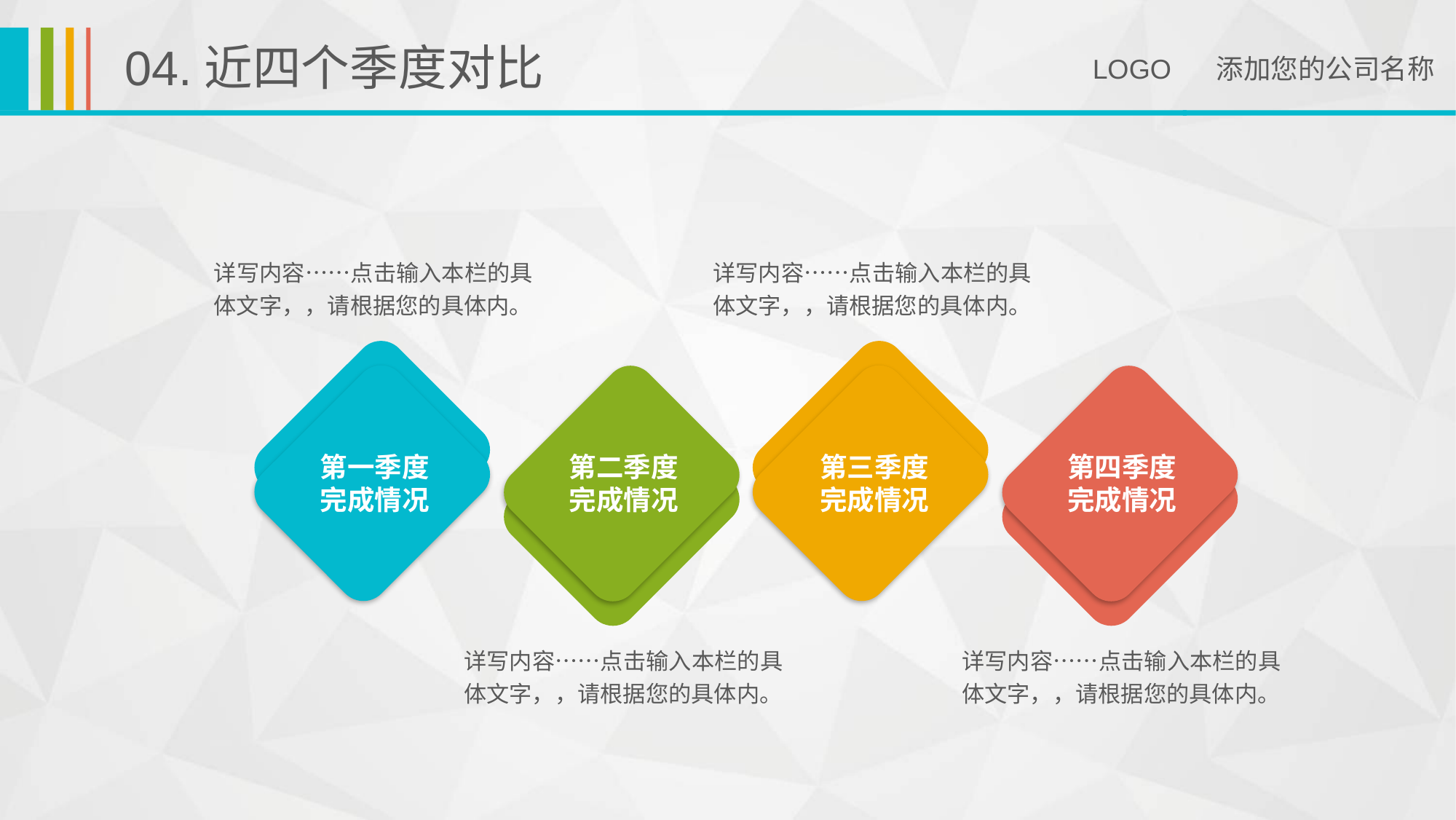

04.近四个季度对比
LOGO     添加您的公司名称

详写内容……点击输入本栏的具体文字，，请根据您的具体内。
详写内容……点击输入本栏的具体文字，，请根据您的具体内。

第一季度完成情况
第二季度完成情况
第三季度完成情况
第四季度完成情况
详写内容……点击输入本栏的具体文字，，请根据您的具体内。
详写内容……点击输入本栏的具体文字，，请根据您的具体内。